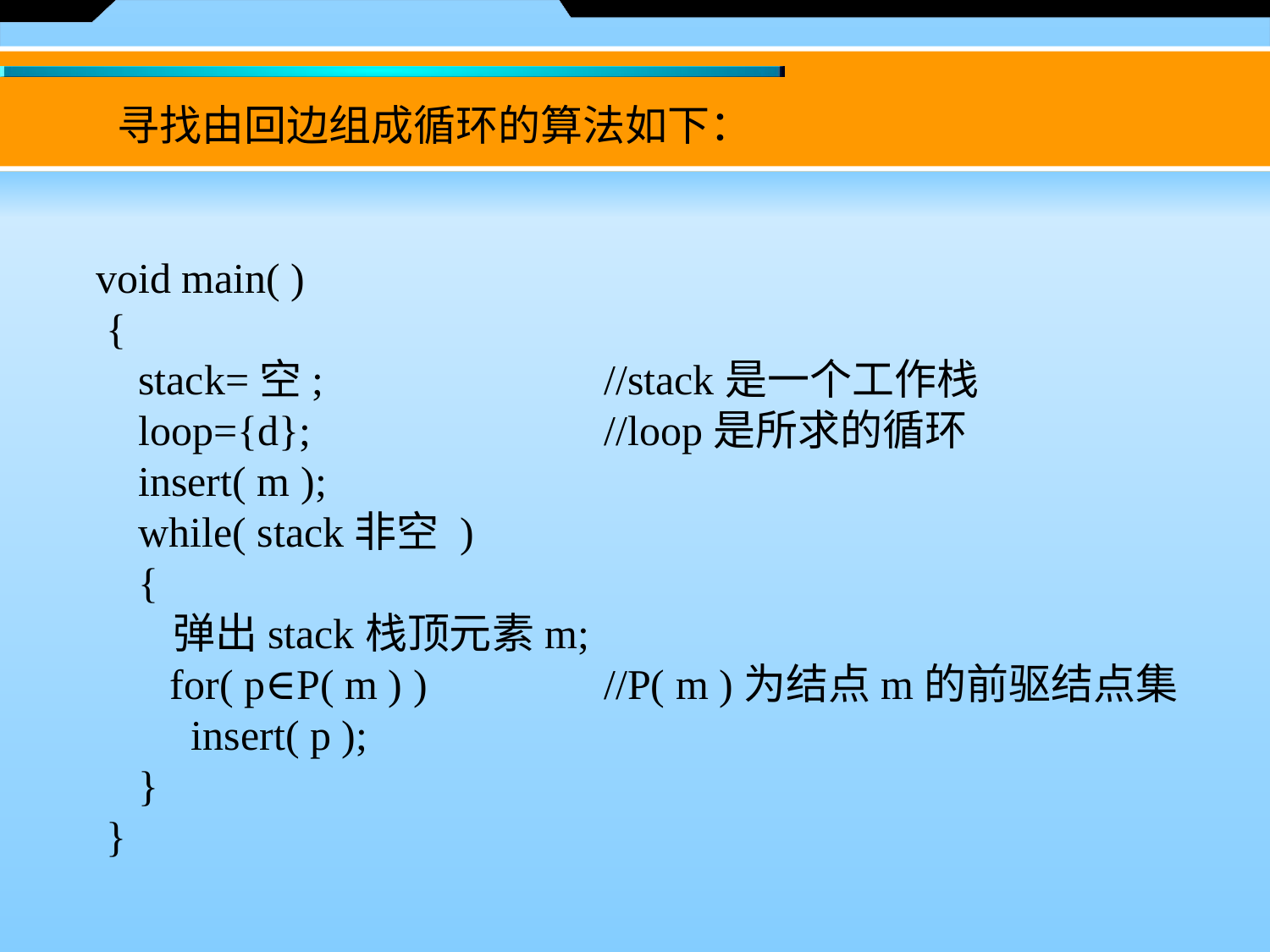

寻找由回边组成循环的算法如下：

void main( )
 {
    stack=空;                   	//stack是一个工作栈
    loop={d};                   	//loop是所求的循环
    insert( m );
    while( stack非空 )
    {
       弹出stack栈顶元素m;
       for( p∈P( m ) )             	//P( m )为结点m的前驱结点集
         insert( p );
    }
 }